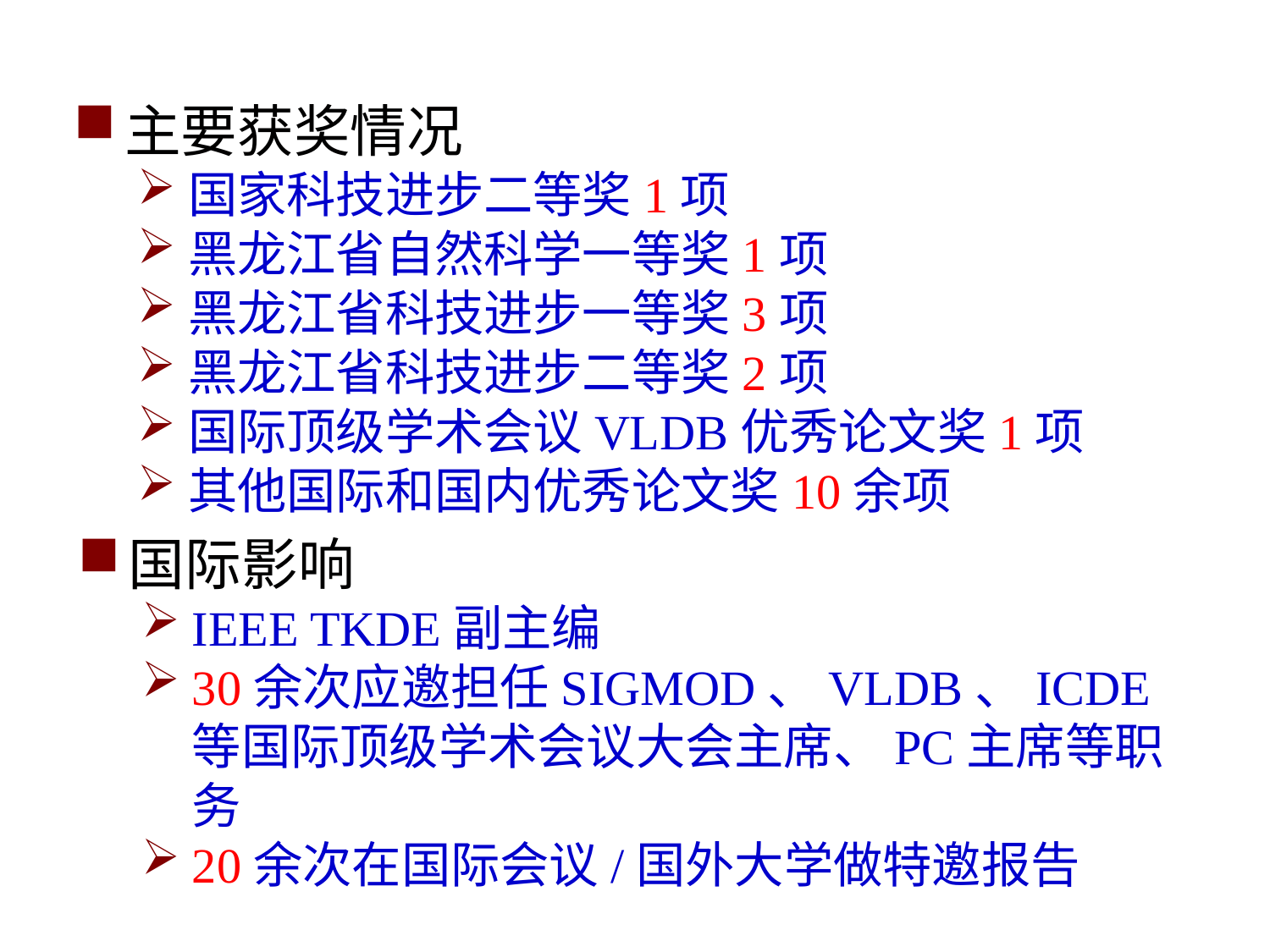

主要获奖情况
国家科技进步二等奖1项
黑龙江省自然科学一等奖1项
黑龙江省科技进步一等奖3项
黑龙江省科技进步二等奖2项
国际顶级学术会议VLDB优秀论文奖1项
其他国际和国内优秀论文奖10余项
国际影响
IEEE TKDE副主编
30余次应邀担任SIGMOD、VLDB、ICDE等国际顶级学术会议大会主席、PC主席等职务
20余次在国际会议/国外大学做特邀报告